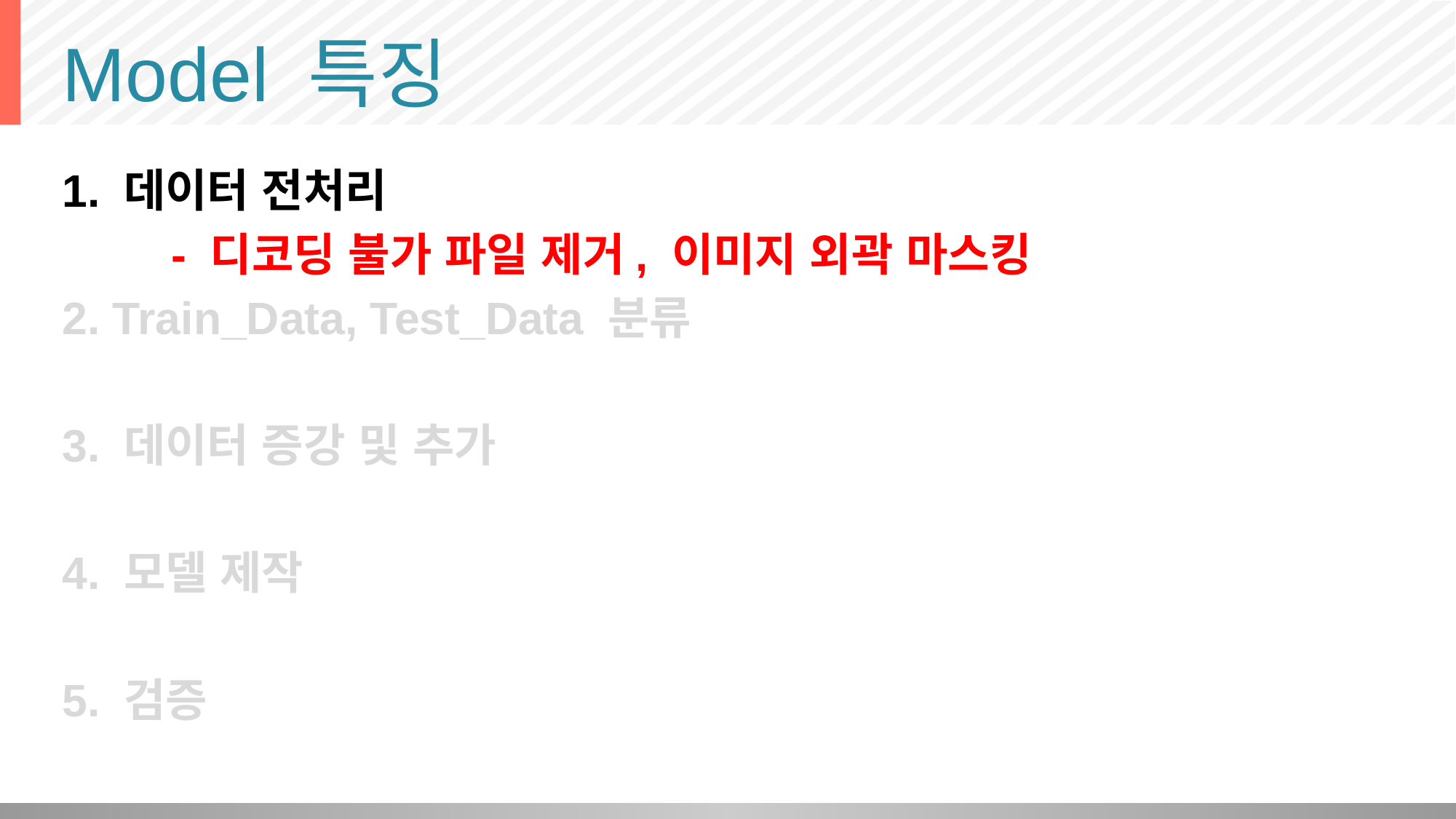

# Model 특징
1. 데이터 전처리
	- 디코딩 불가 파일 제거, 이미지 외곽 마스킹
2. Train_Data, Test_Data 분류

3. 데이터 증강 및 추가

4. 모델 제작

5. 검증